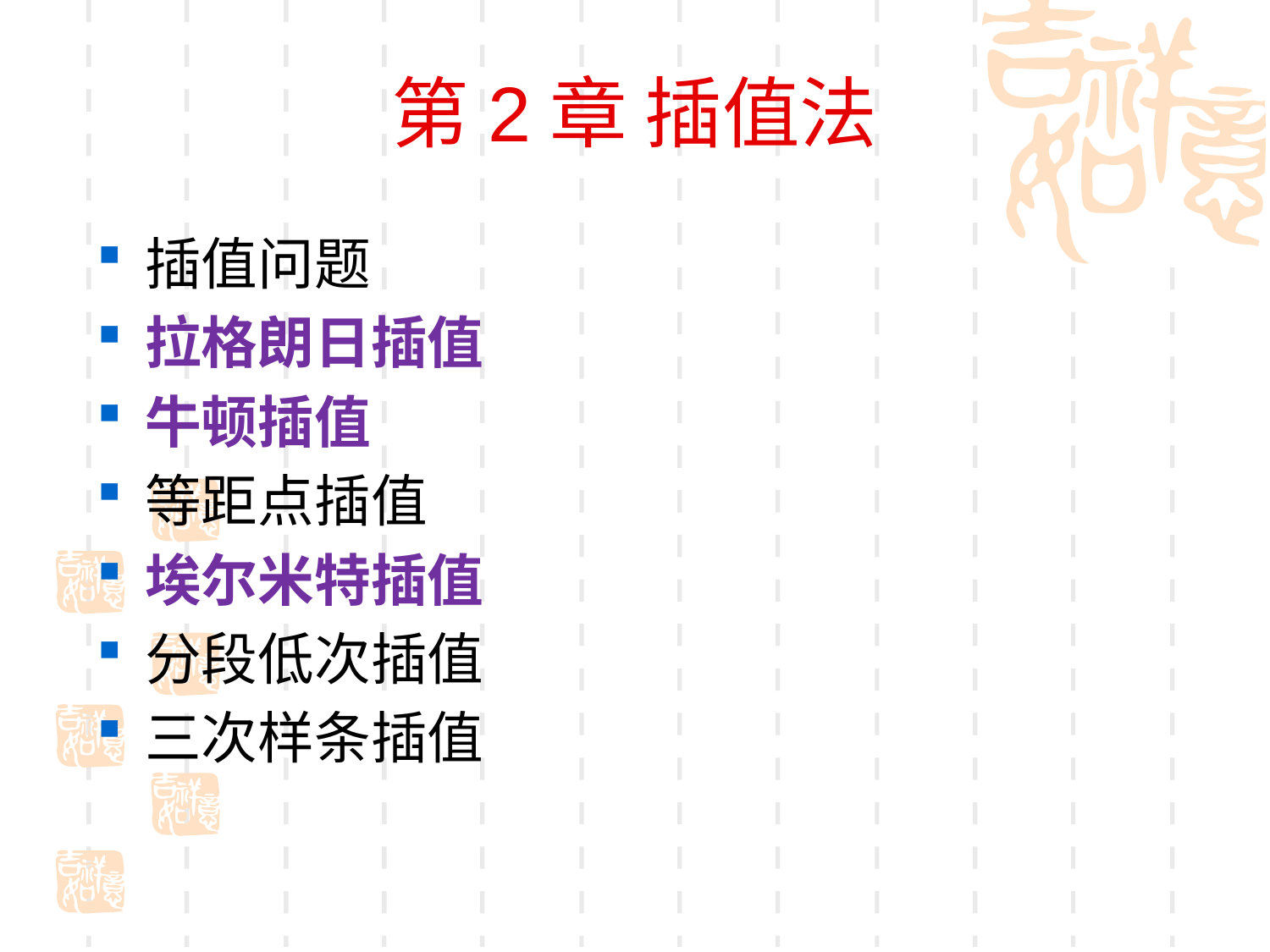

# 第2章 插值法
插值问题
拉格朗日插值
牛顿插值
等距点插值
埃尔米特插值
分段低次插值
三次样条插值
9